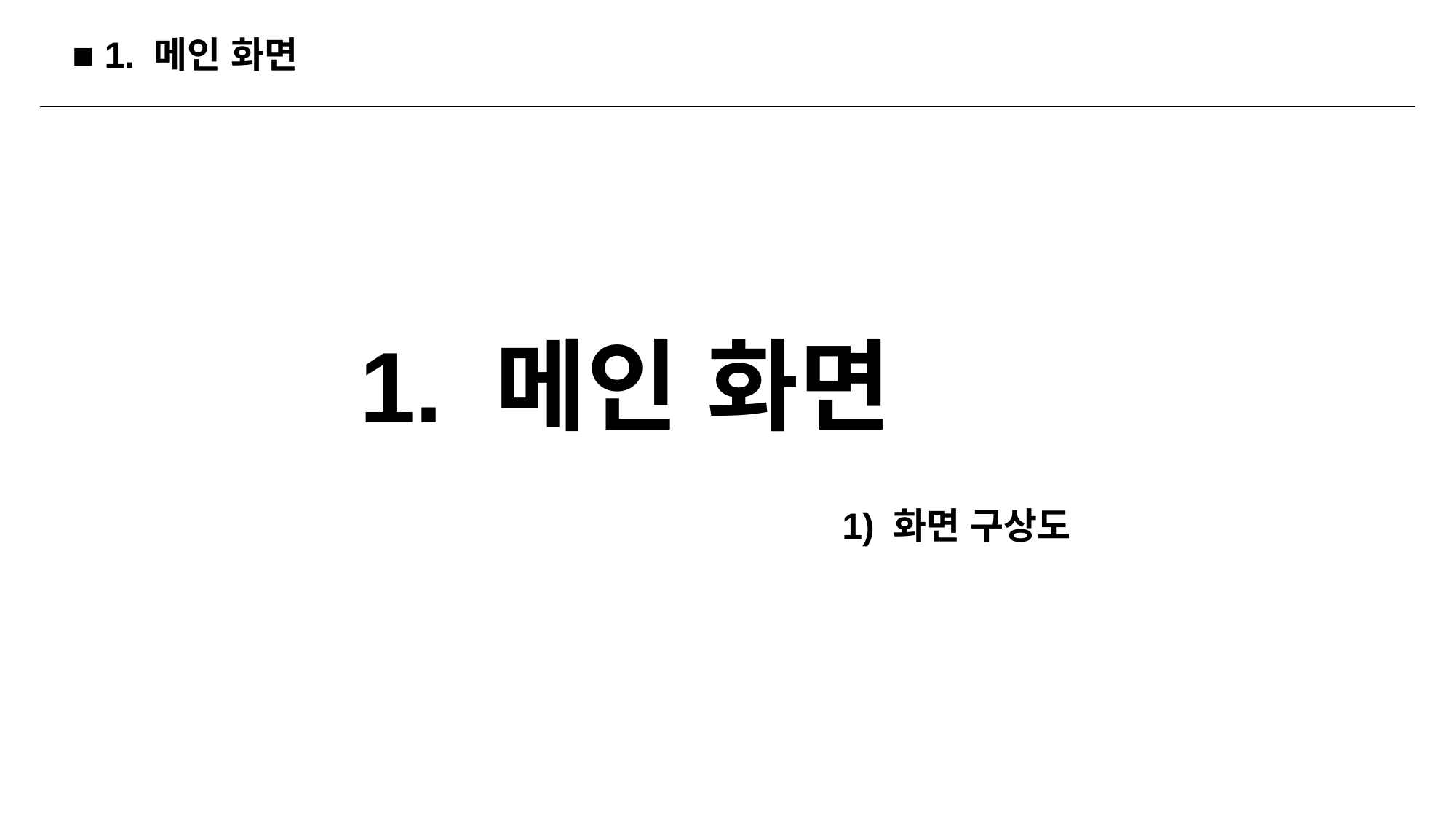

■ 1. 메인 화면

1. 메인 화면
1) 화면 구상도